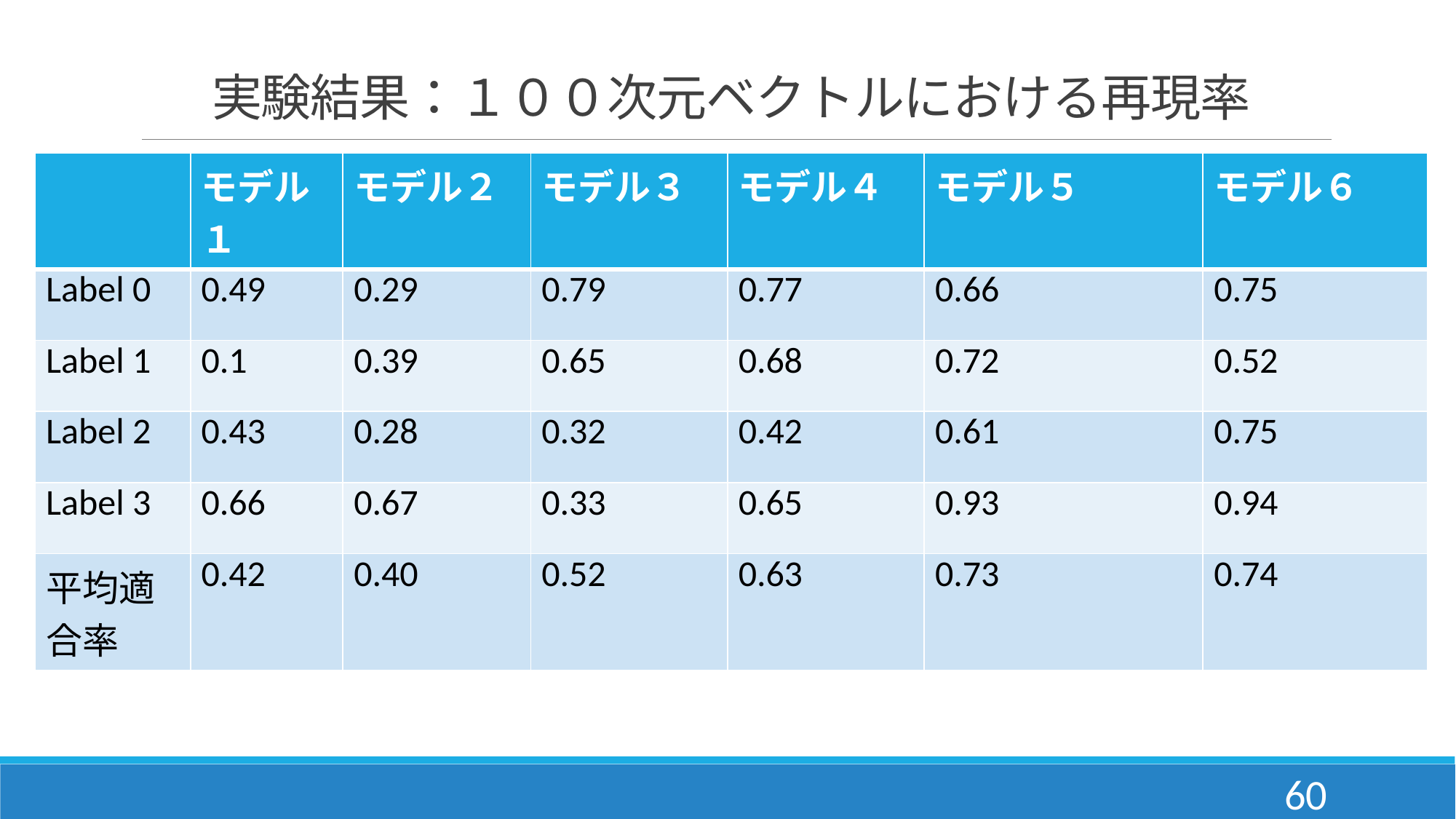

# 実験結果：１００次元ベクトルにおける再現率
|  | モデル１ | モデル２ | モデル３ | モデル４ | モデル５ | モデル６ |
| --- | --- | --- | --- | --- | --- | --- |
| Label 0 | 0.49 | 0.29 | 0.79 | 0.77 | 0.66 | 0.75 |
| Label 1 | 0.1 | 0.39 | 0.65 | 0.68 | 0.72 | 0.52 |
| Label 2 | 0.43 | 0.28 | 0.32 | 0.42 | 0.61 | 0.75 |
| Label 3 | 0.66 | 0.67 | 0.33 | 0.65 | 0.93 | 0.94 |
| 平均適合率 | 0.42 | 0.40 | 0.52 | 0.63 | 0.73 | 0.74 |
60